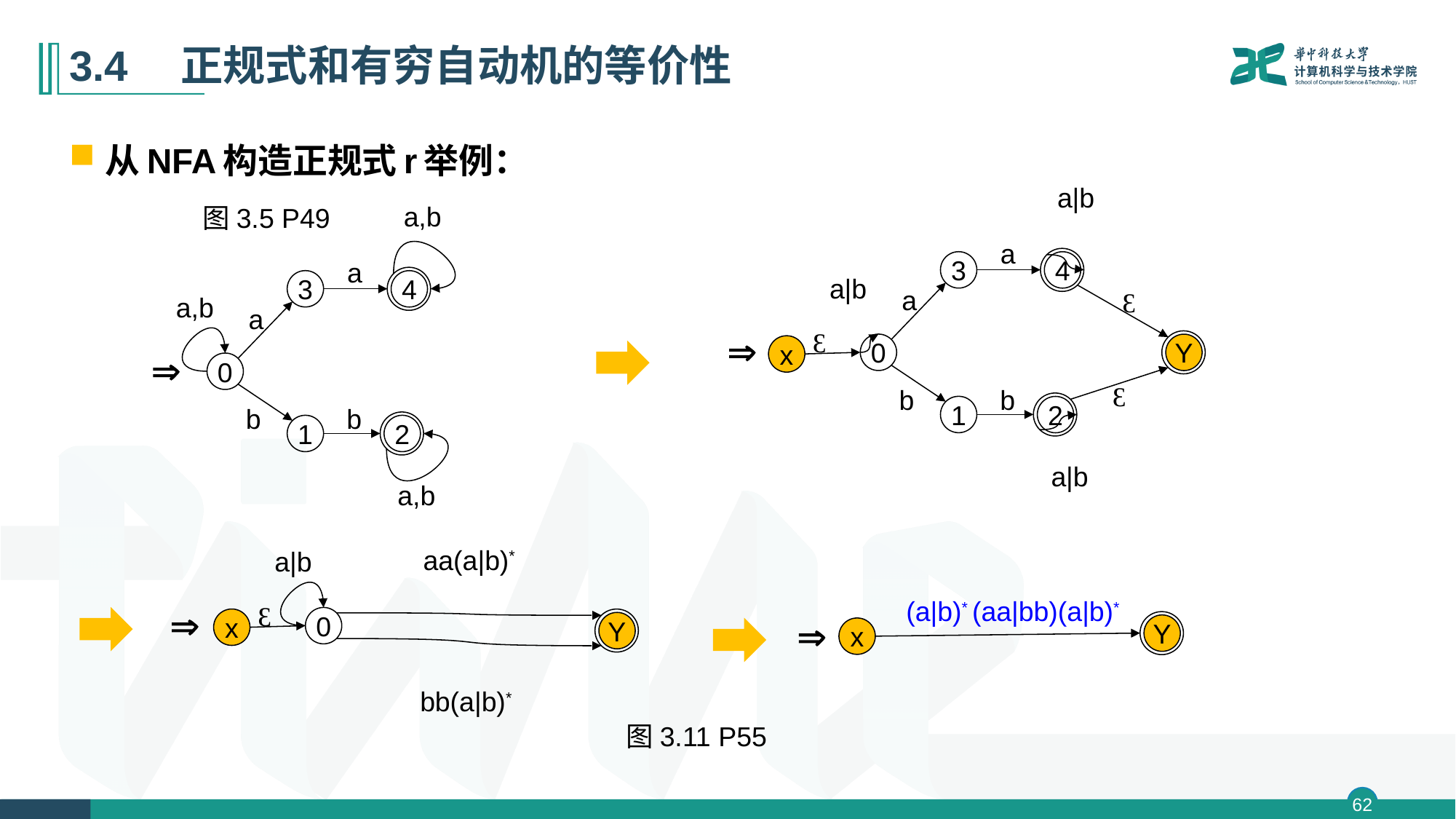

# 3.4　正规式和有穷自动机的等价性
从NFA构造正规式r举例：

a|b
a

4
3
a|b
a
0
b
b

2
1
a|b
Ɛ
Ɛ
⇒

Y
x
Ɛ
a,b
a

4
3
a,b
a
0
b
b

2
1
a,b
图3.5 P49

⇒
aa(a|b)*
a|b
Ɛ
⇒
0
x

Y
bb(a|b)*
(a|b)* (aa|bb)(a|b)*
⇒

Y
x

图3.11 P55